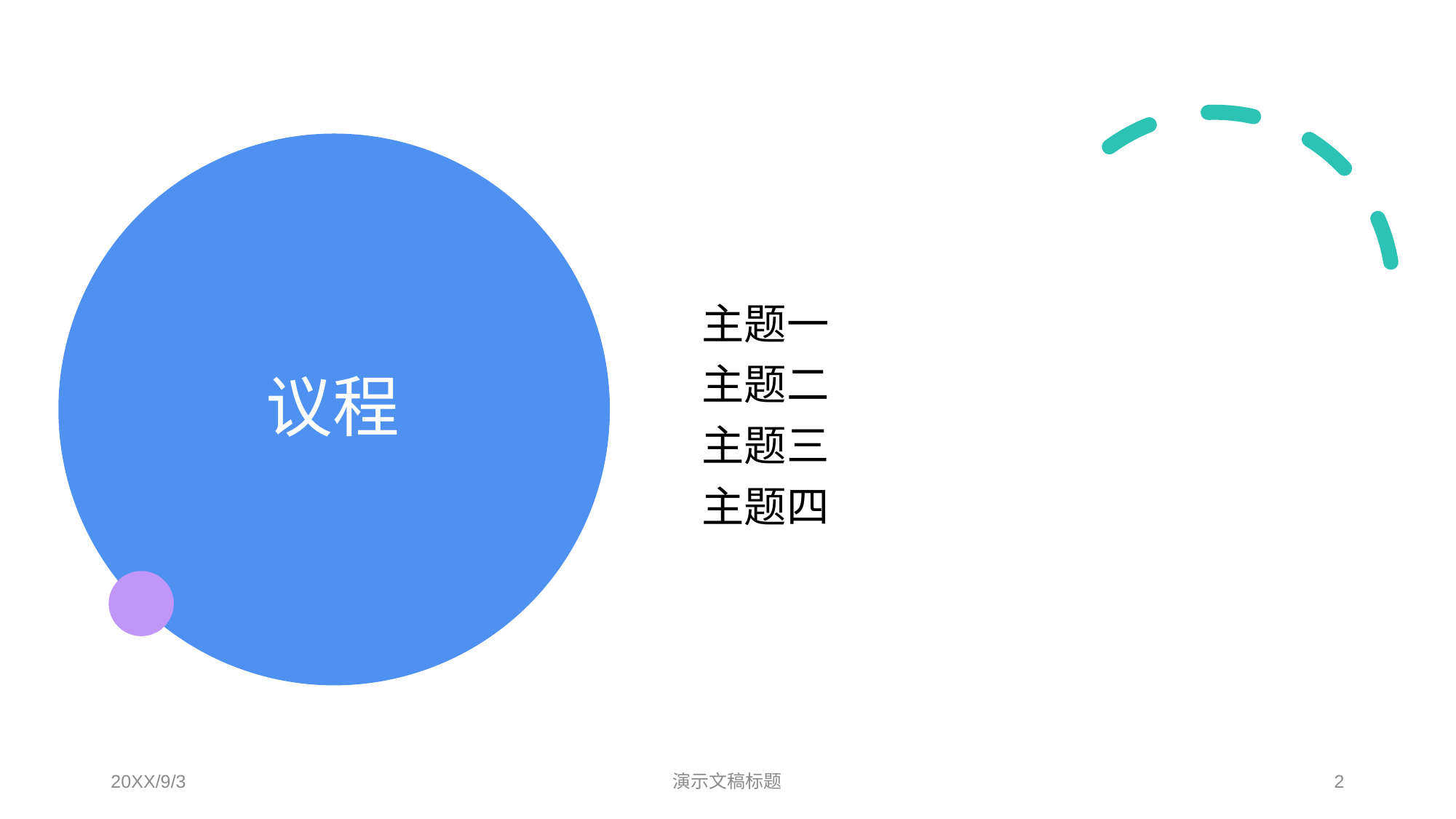

# 议程
主题一
主题二
主题三
主题四
20XX/9/3
演示文稿标题
2